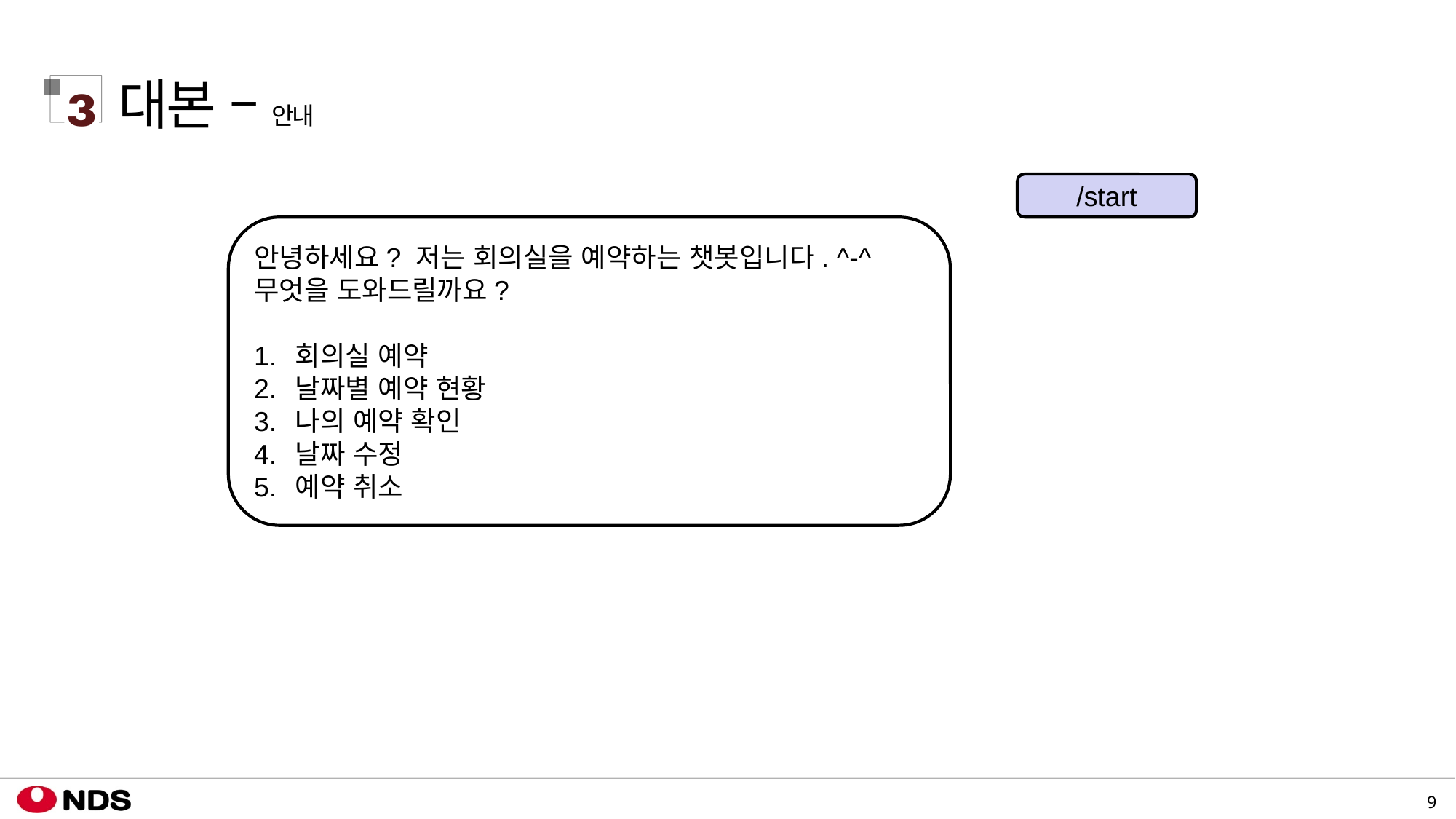

대본 – 안내

3
/start
안녕하세요? 저는 회의실을 예약하는 챗봇입니다. ^-^
무엇을 도와드릴까요?

회의실 예약
날짜별 예약 현황
나의 예약 확인
날짜 수정
예약 취소